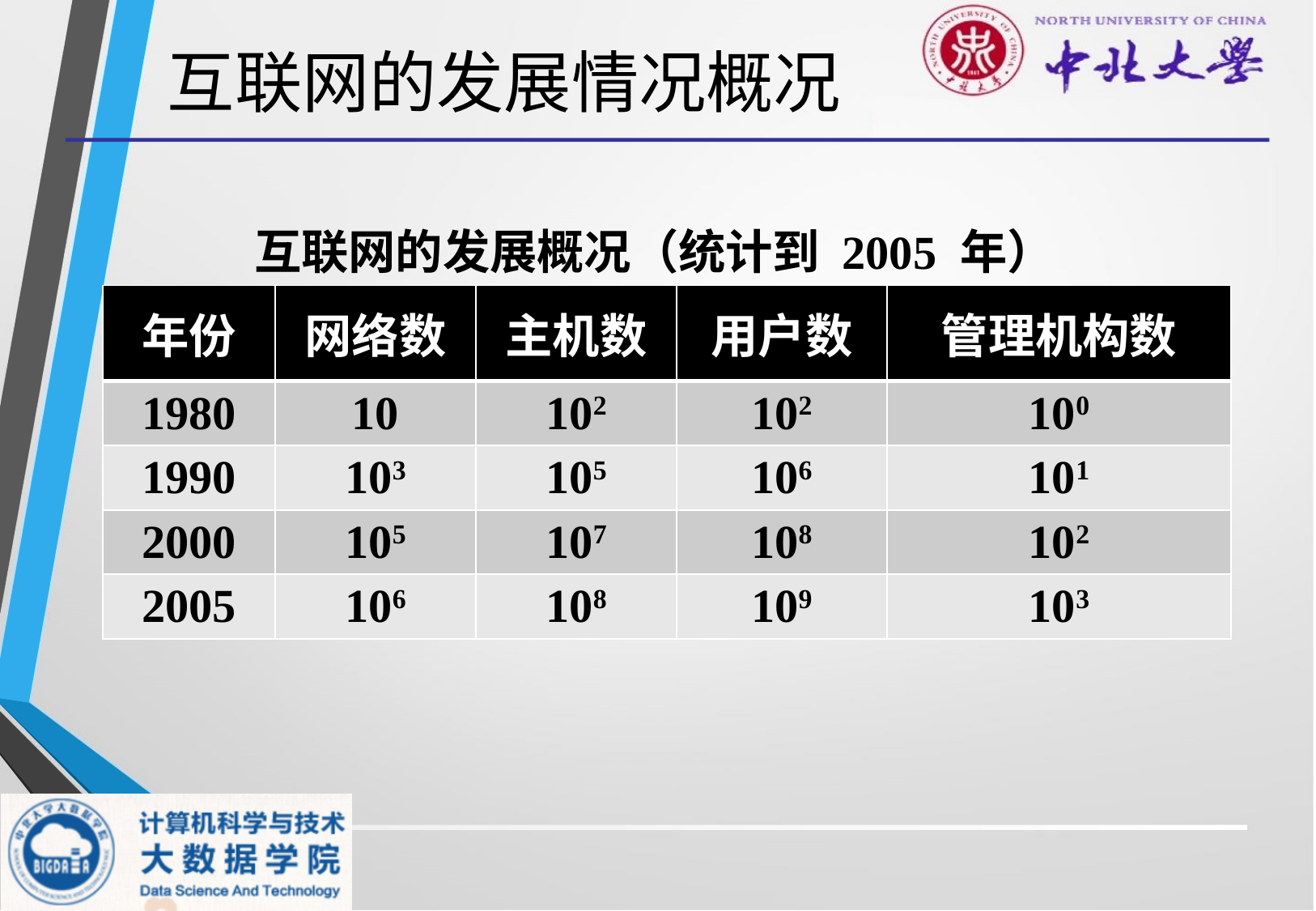

# 互联网的发展情况概况
互联网的发展概况（统计到 2005 年）
| 年份 | 网络数 | 主机数 | 用户数 | 管理机构数 |
| --- | --- | --- | --- | --- |
| 1980 | 10 | 102 | 102 | 100 |
| 1990 | 103 | 105 | 106 | 101 |
| 2000 | 105 | 107 | 108 | 102 |
| 2005 | 106 | 108 | 109 | 103 |
57